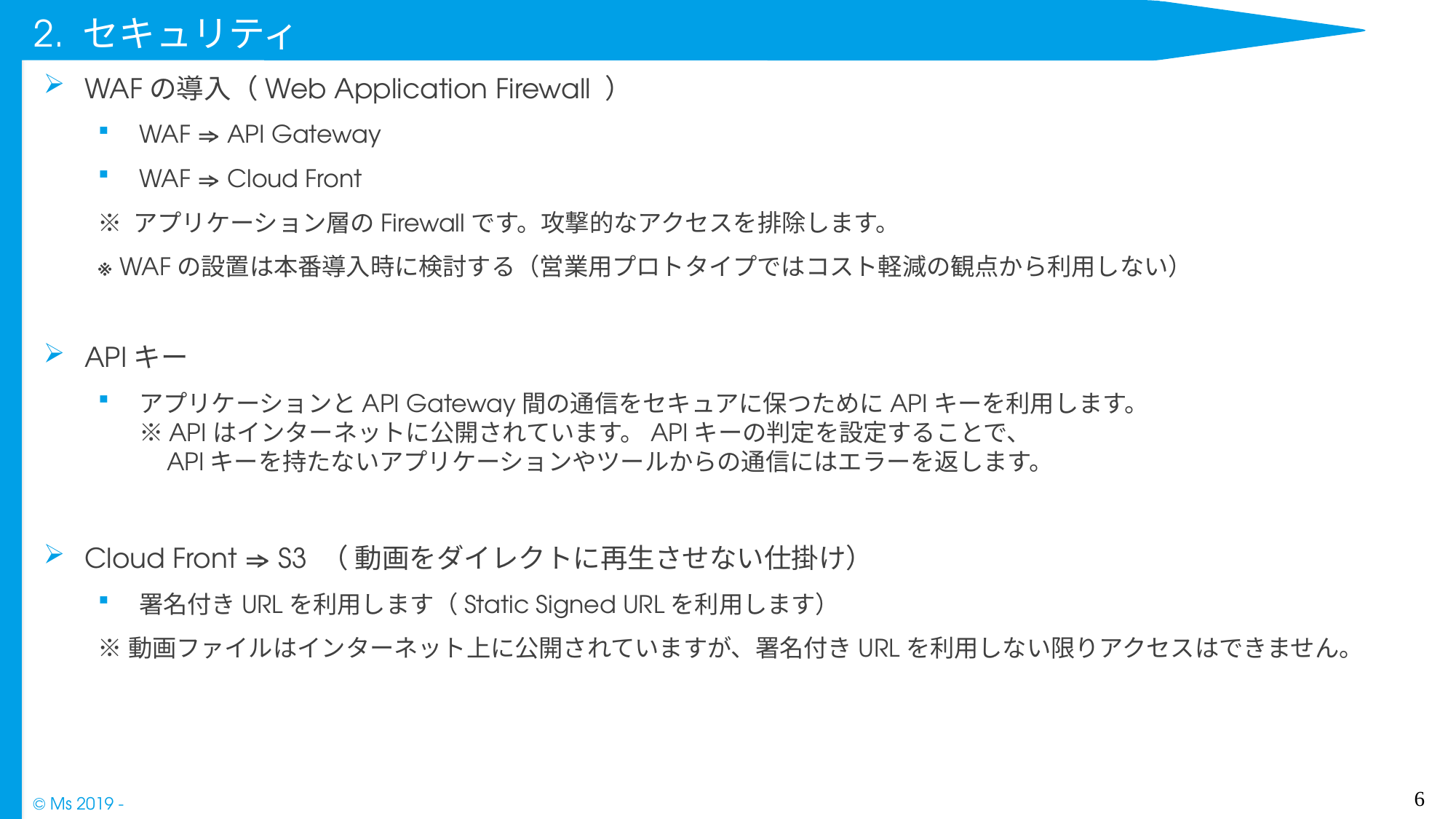

# 2. セキュリティ
WAFの導入（Web Application Firewall ）
WAF ⇒ API Gateway
WAF ⇒ Cloud Front
※ アプリケーション層のFirewallです。攻撃的なアクセスを排除します。
※ WAFの設置は本番導入時に検討する（営業用プロトタイプではコスト軽減の観点から利用しない）

APIキー
アプリケーションとAPI Gateway間の通信をセキュアに保つためにAPIキーを利用します。
※APIはインターネットに公開されています。APIキーの判定を設定することで、
    APIキーを持たないアプリケーションやツールからの通信にはエラーを返します。

Cloud Front ⇒ S3 （ 動画をダイレクトに再生させない仕掛け）
署名付きURLを利用します（Static Signed URLを利用します）
※動画ファイルはインターネット上に公開されていますが、署名付きURLを利用しない限りアクセスはできません。
6